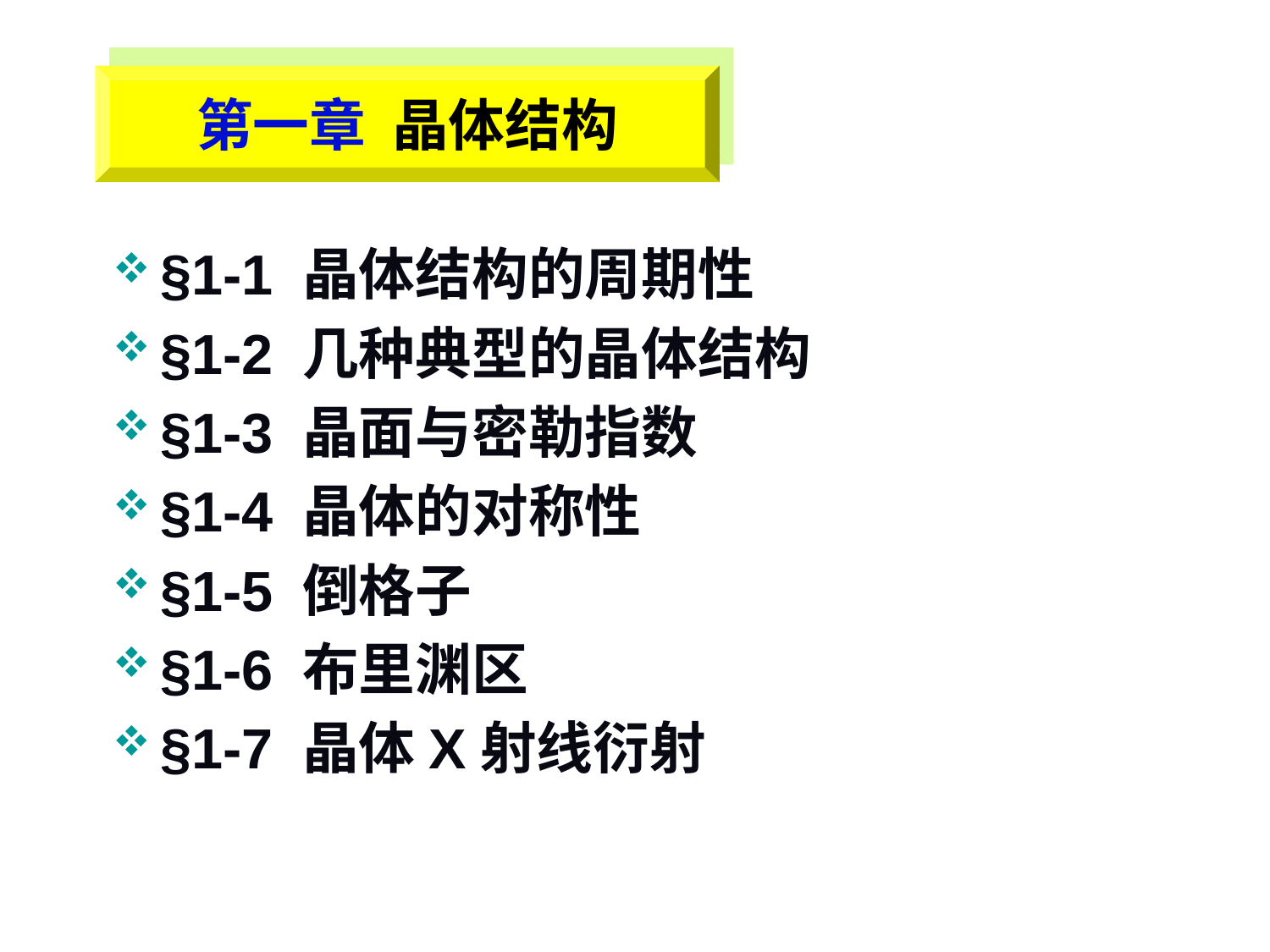

第一章  晶体结构

§1-1 晶体结构的周期性
§1-2 几种典型的晶体结构
§1-3 晶面与密勒指数
§1-4 晶体的对称性
§1-5 倒格子
§1-6 布里渊区
§1-7 晶体X射线衍射